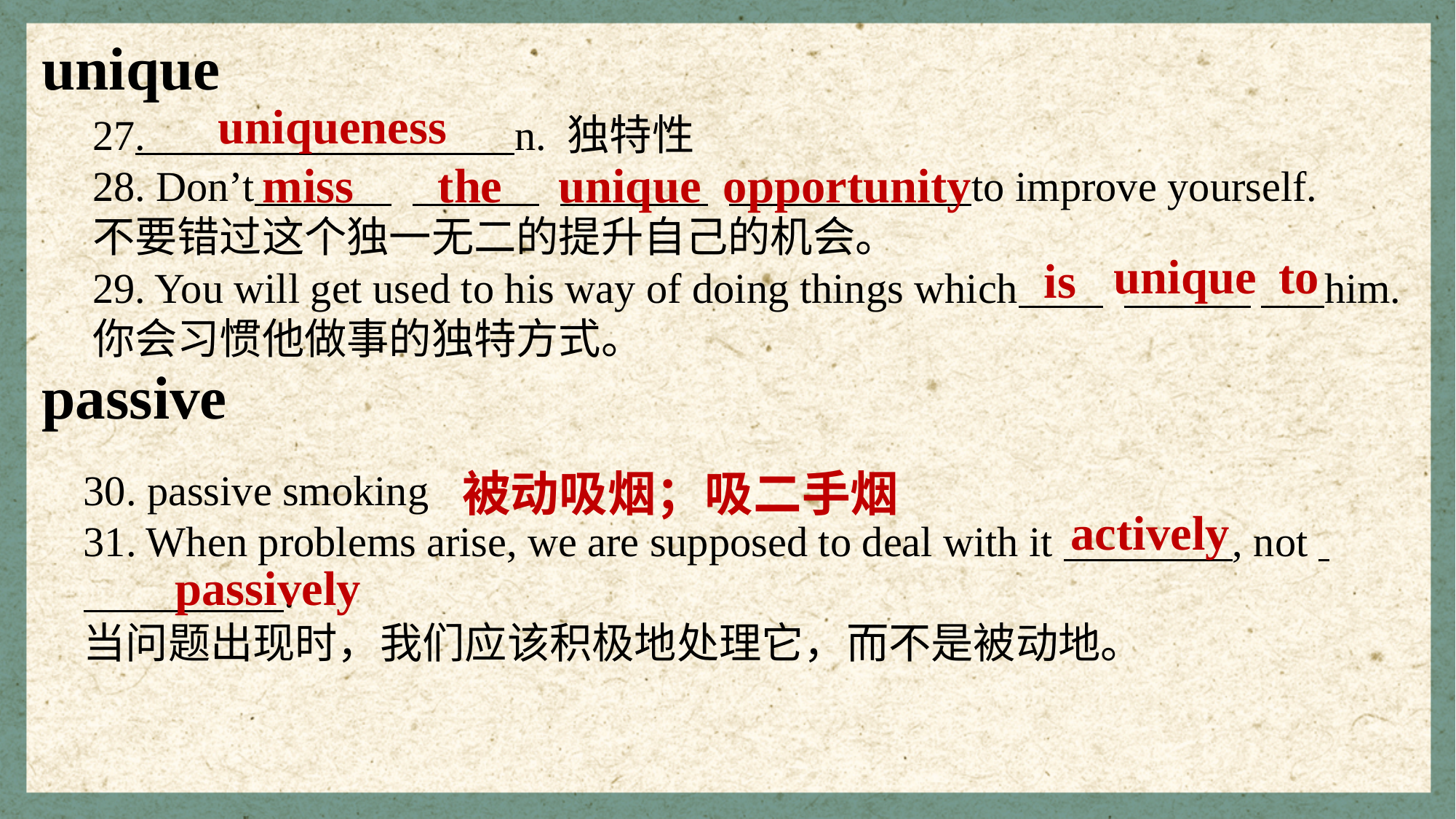

unique
uniqueness
27.                                   n. 独特性
28. Don’t                                                                    to improve yourself.
不要错过这个独一无二的提升自己的机会。
29. You will get used to his way of doing things which                             him.
你会习惯他做事的独特方式。

miss
the
unique
opportunity
unique
to
is
passive
被动吸烟；吸二手烟
30. passive smoking
31. When problems arise, we are supposed to deal with it                 , not                      .
当问题出现时，我们应该积极地处理它，而不是被动地。
actively
passively